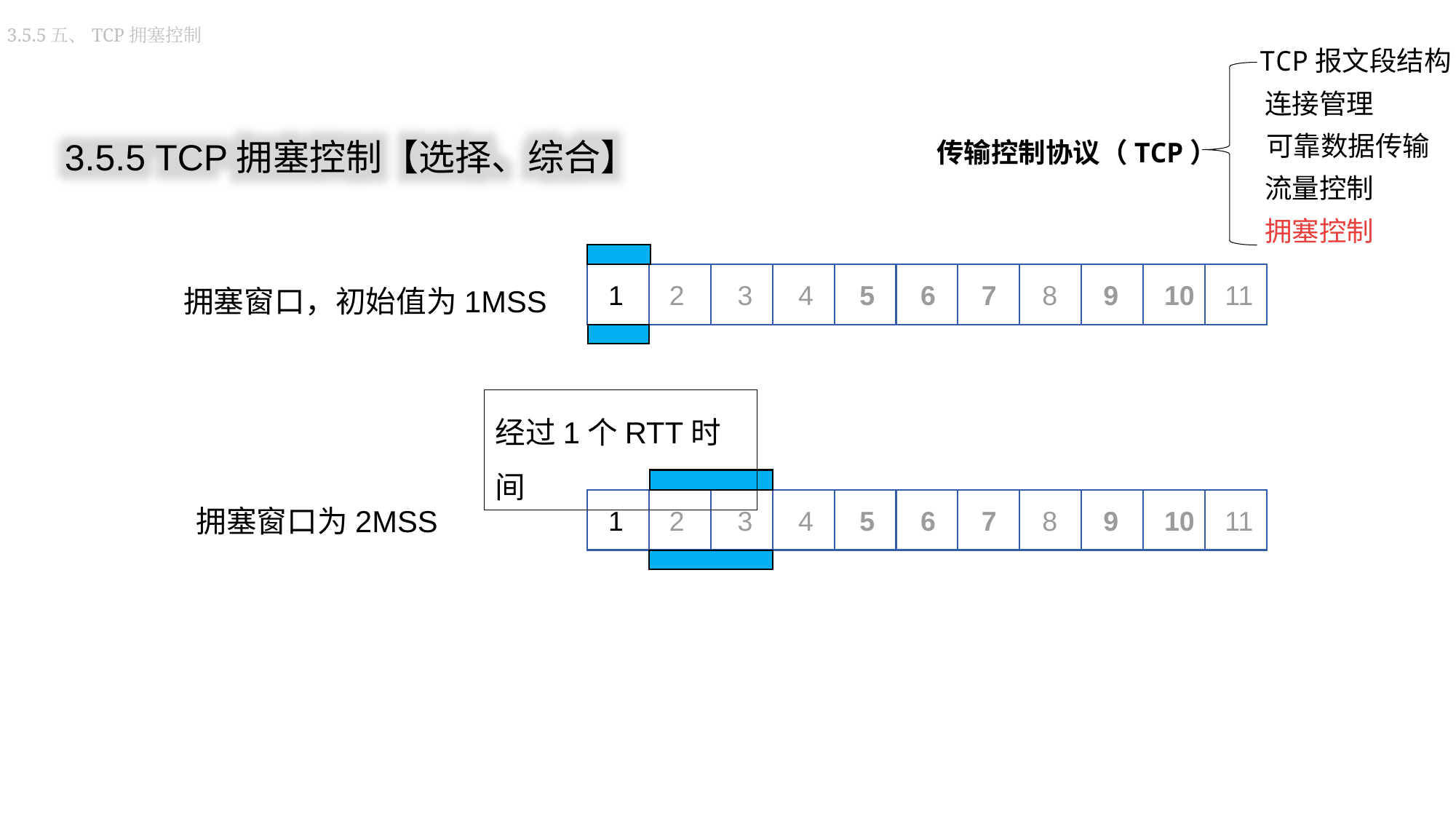

3.5.5五、TCP拥塞控制
TCP报文段结构

连接管理
传输控制协议（TCP）
可靠数据传输
流量控制
拥塞控制
3.5.5 TCP拥塞控制【选择、综合】

拥塞窗口，初始值为1MSS

3

1      2       3      4      5      6      7      8      9      10    11

经过1个RTT时间

拥塞窗口为2MSS

3

1      2       3      4      5      6      7      8      9      10    11